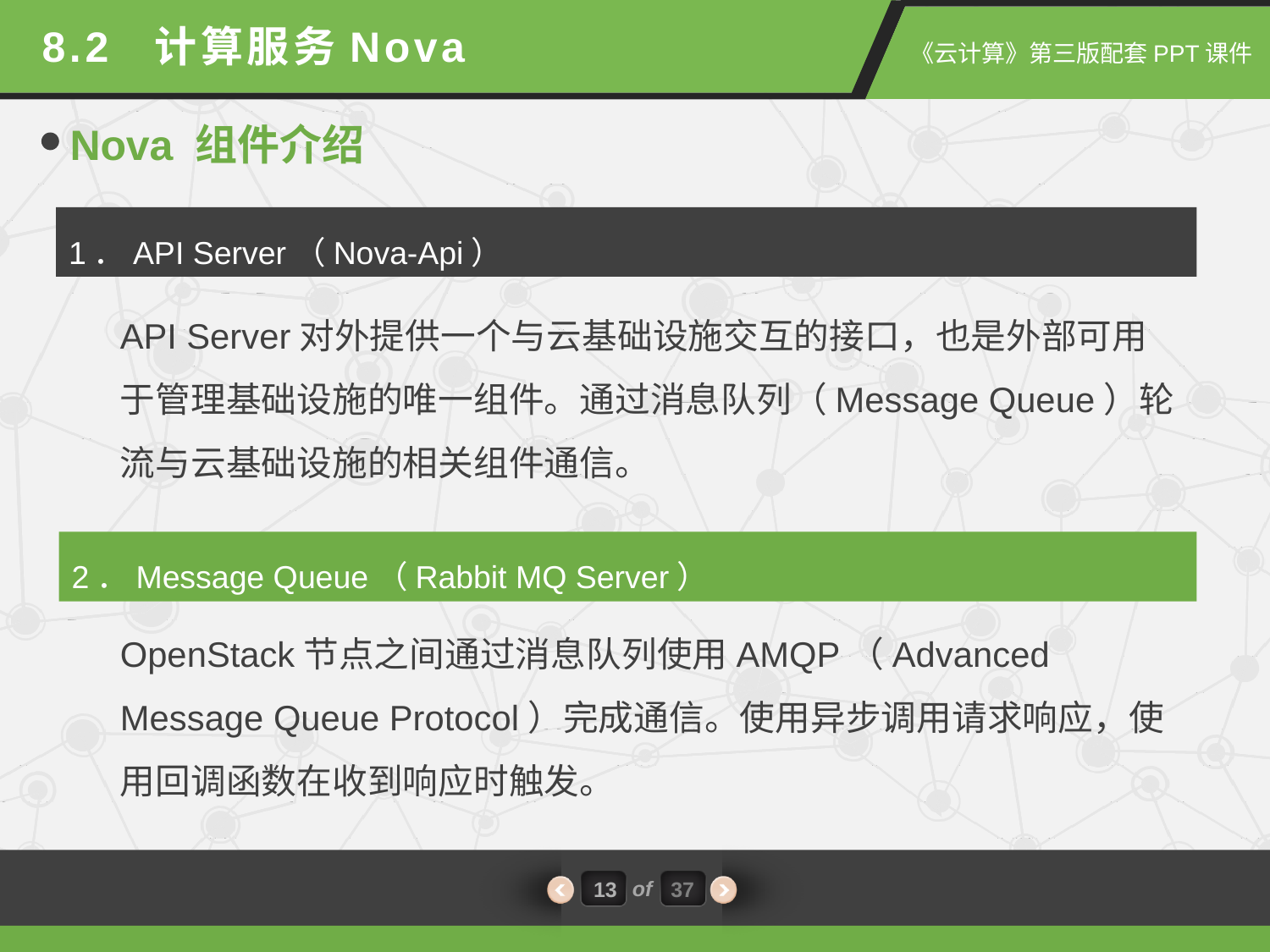

8.2  计算服务Nova
Nova 组件介绍

1．API Server（Nova-Api）
API Server对外提供一个与云基础设施交互的接口，也是外部可用于管理基础设施的唯一组件。通过消息队列（Message Queue）轮流与云基础设施的相关组件通信。
2．Message Queue（Rabbit MQ Server）
OpenStack节点之间通过消息队列使用AMQP（Advanced Message Queue Protocol）完成通信。使用异步调用请求响应，使用回调函数在收到响应时触发。
13